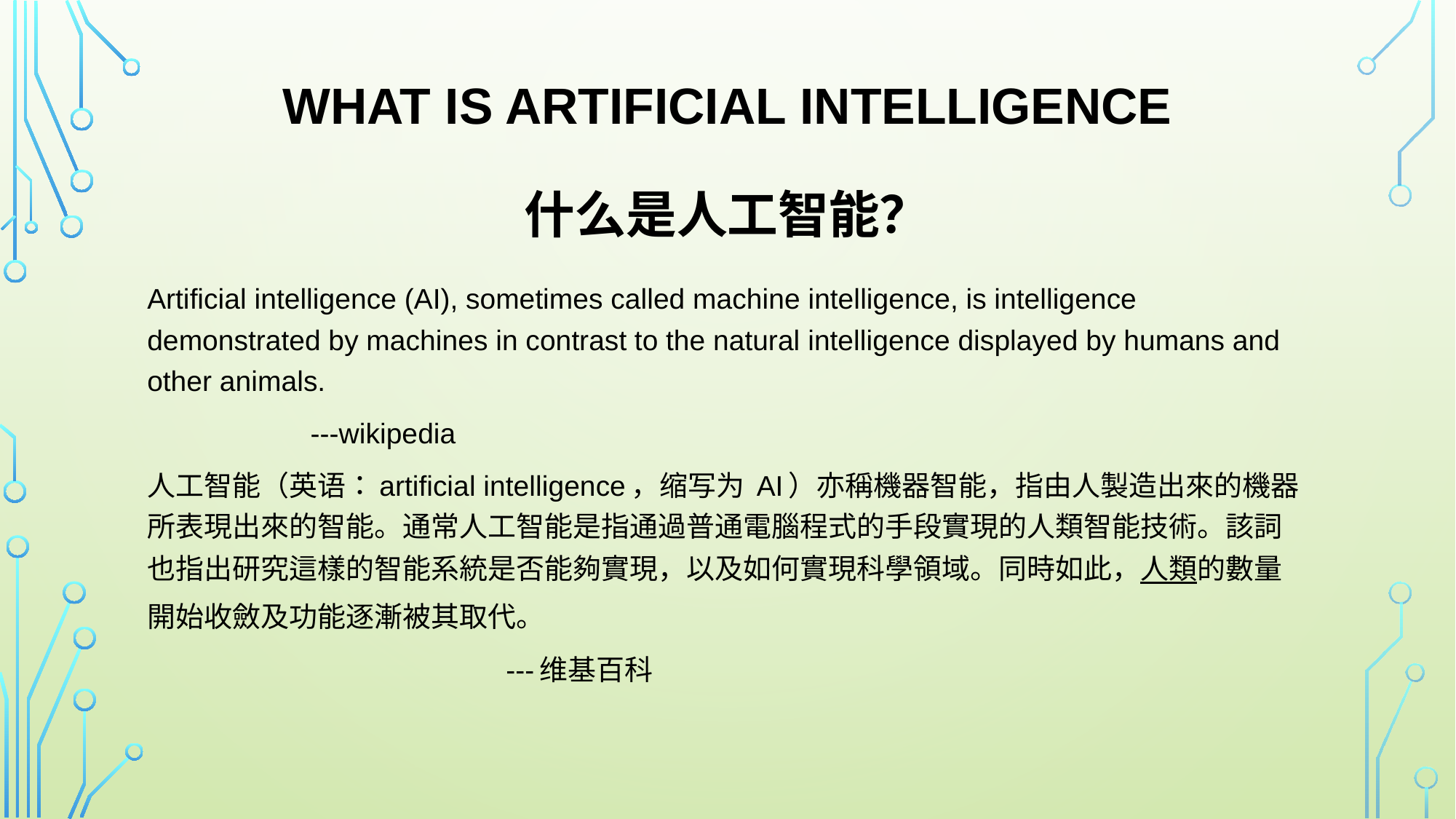

# What is artificial Intelligence 什么是人工智能？
Artificial intelligence (AI), sometimes called machine intelligence, is intelligence demonstrated by machines in contrast to the natural intelligence displayed by humans and other animals.
								          ---wikipedia
人工智能（英语：artificial intelligence，缩写为 AI）亦稱機器智能，指由人製造出來的機器所表現出來的智能。通常人工智能是指通過普通電腦程式的手段實現的人類智能技術。該詞也指出研究這樣的智能系統是否能夠實現，以及如何實現科學領域。同時如此，人類的數量開始收斂及功能逐漸被其取代。
						                                   ---维基百科